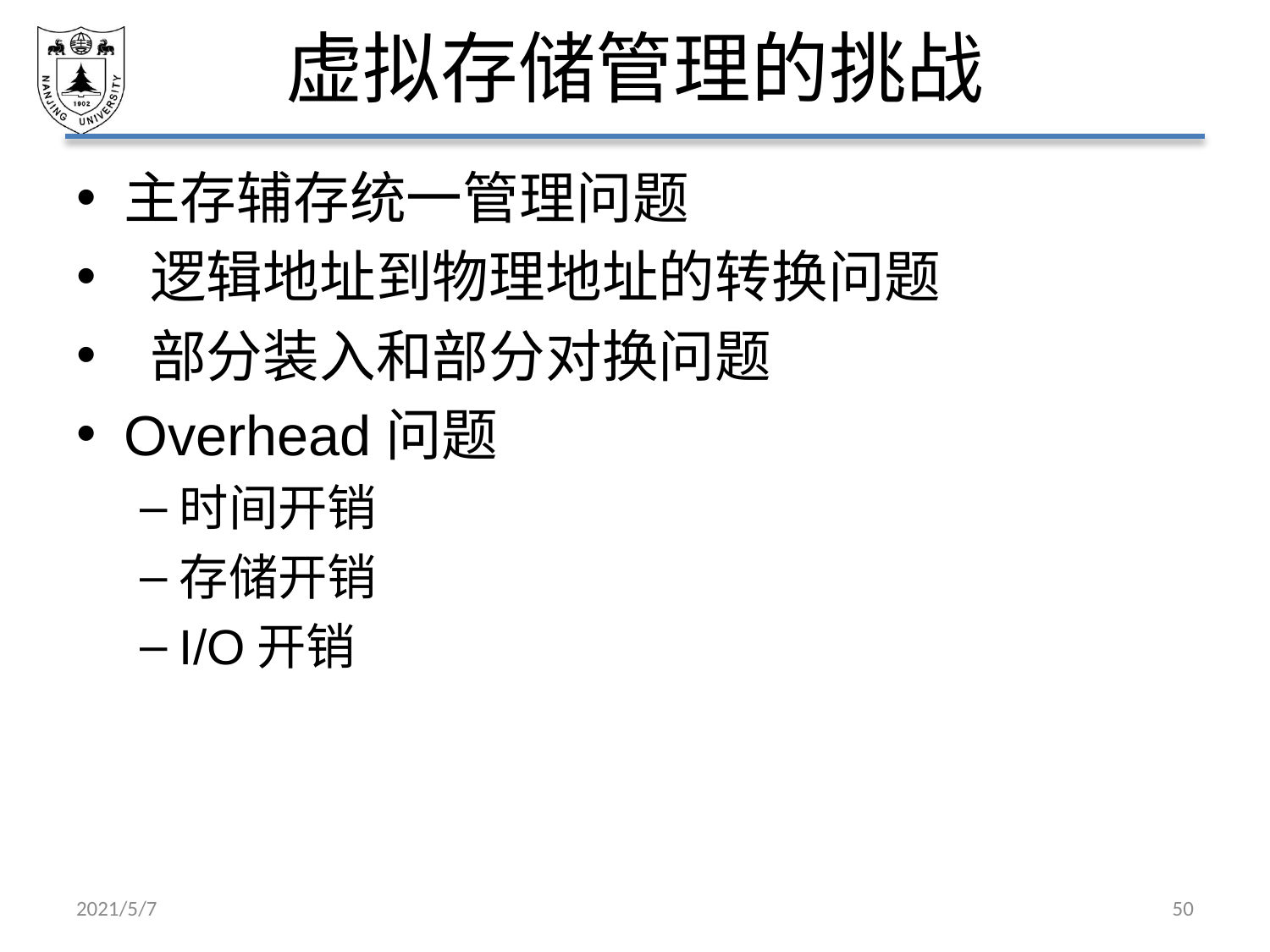

# 虚拟存储管理的挑战
主存辅存统一管理问题
 逻辑地址到物理地址的转换问题
 部分装入和部分对换问题
Overhead问题
时间开销
存储开销
I/O开销
2021/5/7
50